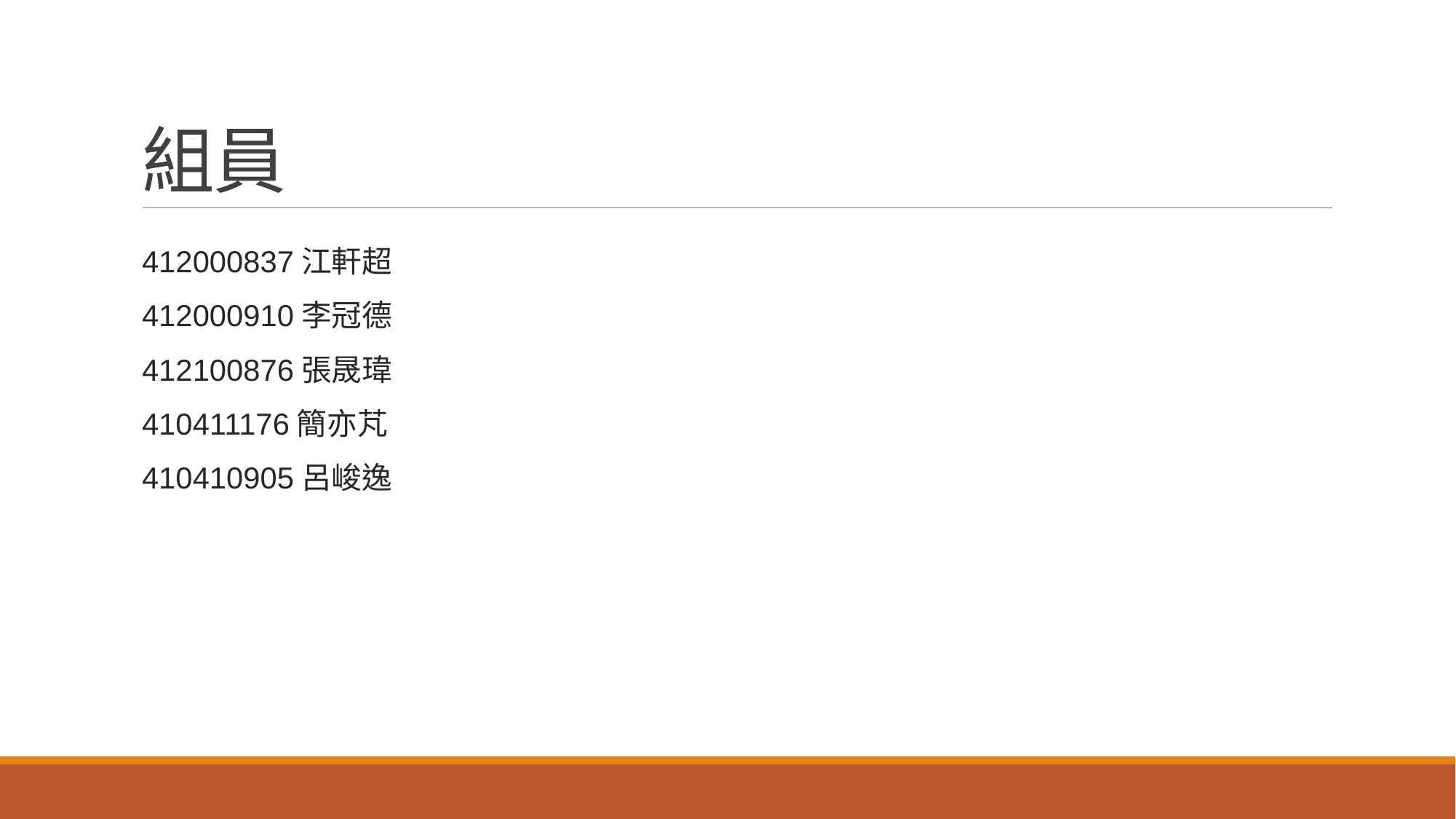

# 組員
412000837江軒超
412000910李冠德
412100876張晟瑋
410411176簡亦芃
410410905呂峻逸